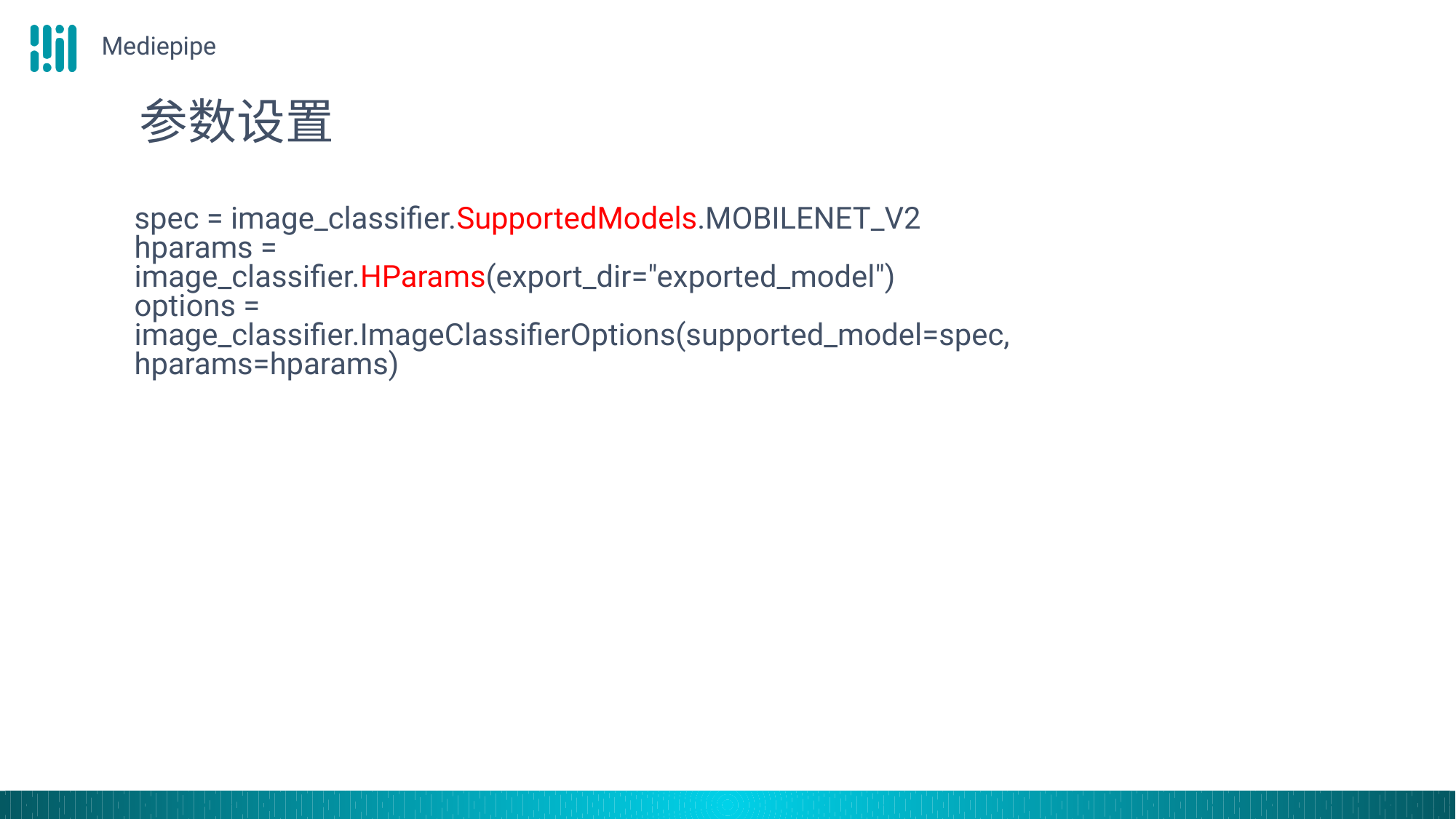

Mediepipe
 参数设置
spec = image_classifier.SupportedModels.MOBILENET_V2
hparams = image_classifier.HParams(export_dir="exported_model")
options = image_classifier.ImageClassifierOptions(supported_model=spec, hparams=hparams)